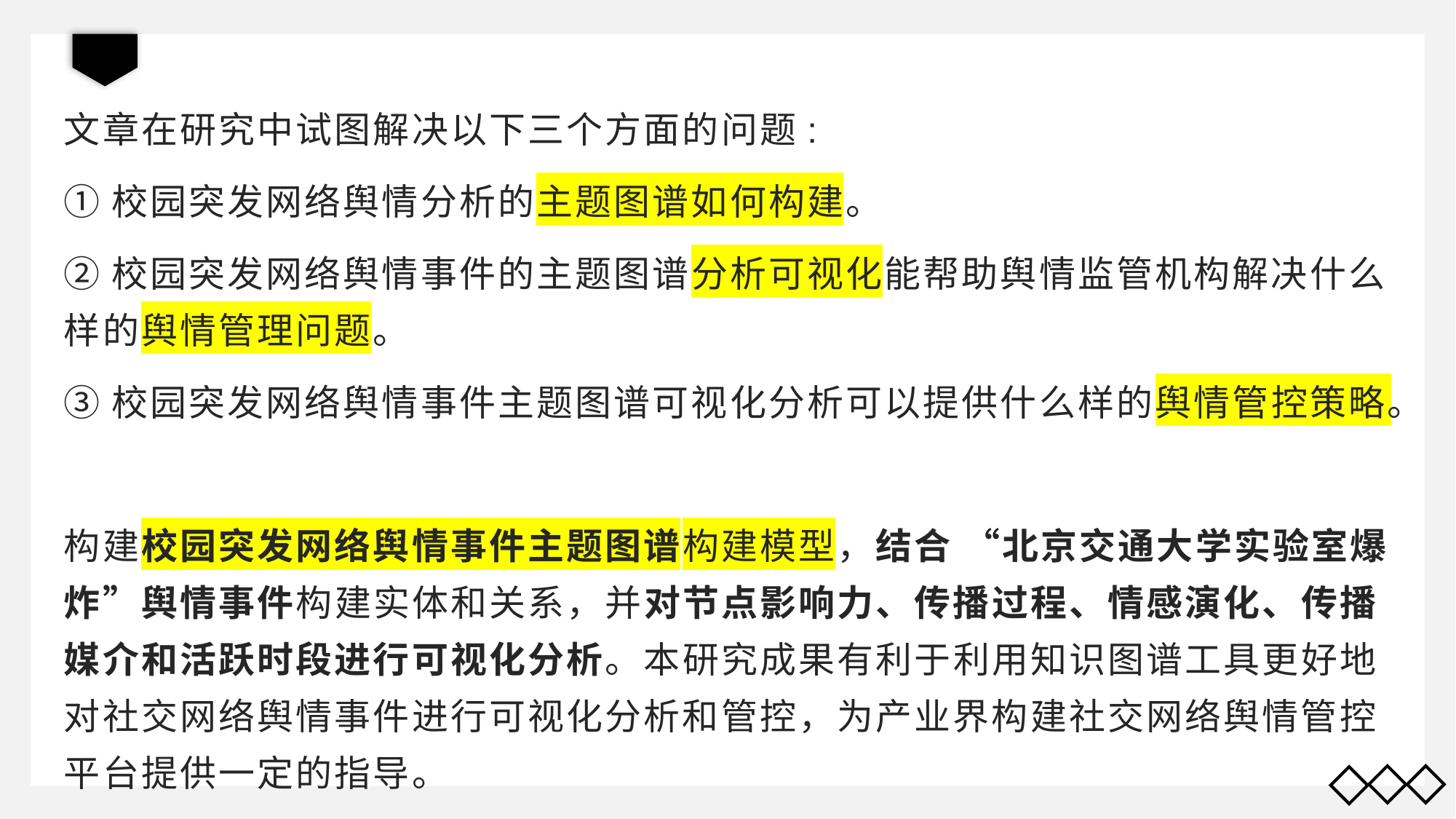

文章在研究中试图解决以下三个方面的问题:
①校园突发网络舆情分析的主题图谱如何构建。
②校园突发网络舆情事件的主题图谱分析可视化能帮助舆情监管机构解决什么样的舆情管理问题。
③校园突发网络舆情事件主题图谱可视化分析可以提供什么样的舆情管控策略。

构建校园突发网络舆情事件主题图谱构建模型，结合 “北京交通大学实验室爆炸”舆情事件构建实体和关系，并对节点影响力、传播过程、情感演化、传播媒介和活跃时段进行可视化分析。本研究成果有利于利用知识图谱工具更好地对社交网络舆情事件进行可视化分析和管控，为产业界构建社交网络舆情管控平台提供一定的指导。